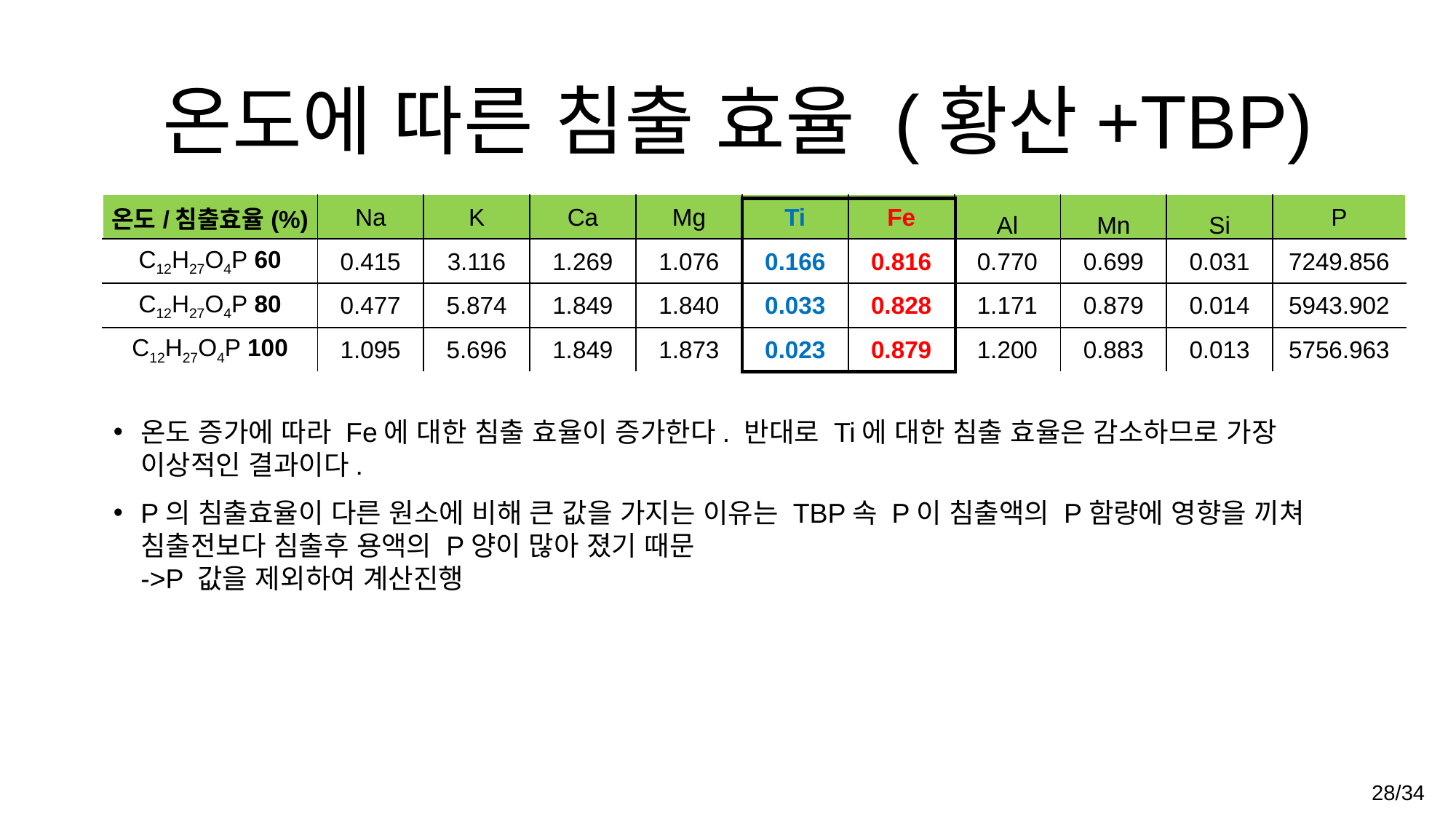

# 온도에 따른 침출 효율 (황산+TBP)
| 온도/침출효율(%) | Na | K | Ca | Mg | Ti | Fe | Al | Mn | Si | P |
| --- | --- | --- | --- | --- | --- | --- | --- | --- | --- | --- |
| C12H27O4P 60 | 0.415 | 3.116 | 1.269 | 1.076 | 0.166 | 0.816 | 0.770 | 0.699 | 0.031 | 7249.856 |
| C12H27O4P 80 | 0.477 | 5.874 | 1.849 | 1.840 | 0.033 | 0.828 | 1.171 | 0.879 | 0.014 | 5943.902 |
| C12H27O4P 100 | 1.095 | 5.696 | 1.849 | 1.873 | 0.023 | 0.879 | 1.200 | 0.883 | 0.013 | 5756.963 |

온도 증가에 따라 Fe에 대한 침출 효율이 증가한다. 반대로 Ti에 대한 침출 효율은 감소하므로 가장 이상적인 결과이다.
P의 침출효율이 다른 원소에 비해 큰 값을 가지는 이유는 TBP속 P이 침출액의 P함량에 영향을 끼쳐 침출전보다 침출후 용액의 P양이 많아 졌기 때문
->P 값을 제외하여 계산진행
28/34